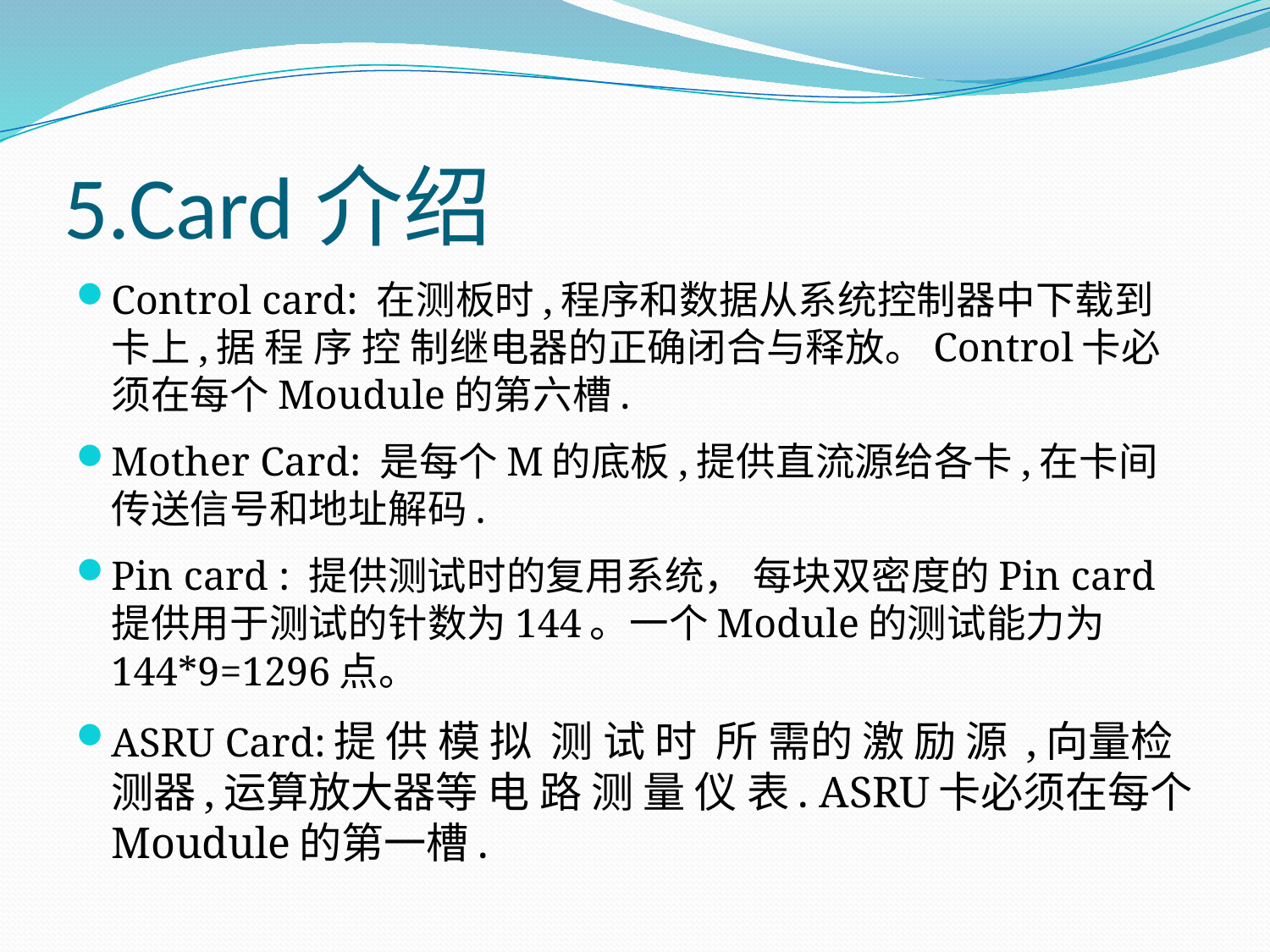

# 5.Card介绍
Control card: 在测板时,程序和数据从系统控制器中下载到卡上,据 程 序 控 制继电器的正确闭合与释放。Control卡必须在每个Moudule的第六槽.
Mother Card: 是每个M的底板,提供直流源给各卡,在卡间传送信号和地址解码.
Pin card : 提供测试时的复用系统， 每块双密度的Pin card提供用于测试的针数为144。一个Module的测试能力为144*9=1296点。
ASRU Card:提 供 模 拟  测 试 时  所 需的 激 励 源 ,向量检测器,运算放大器等 电 路 测 量 仪 表. ASRU卡必须在每个Moudule的第一槽.